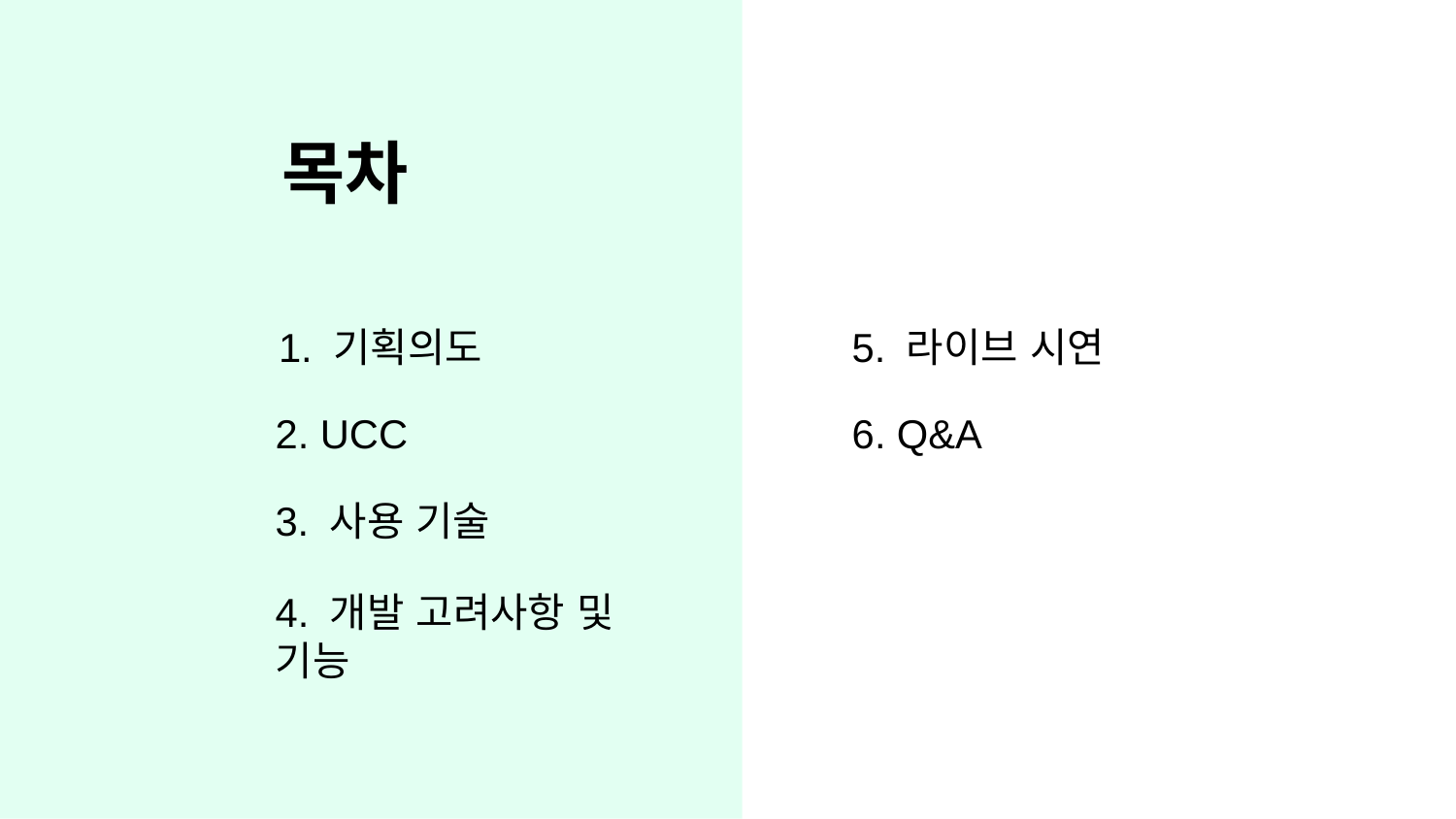

목차
1. 기획의도
5. 라이브 시연
2. UCC
6. Q&A
3. 사용 기술
4. 개발 고려사항 및 기능